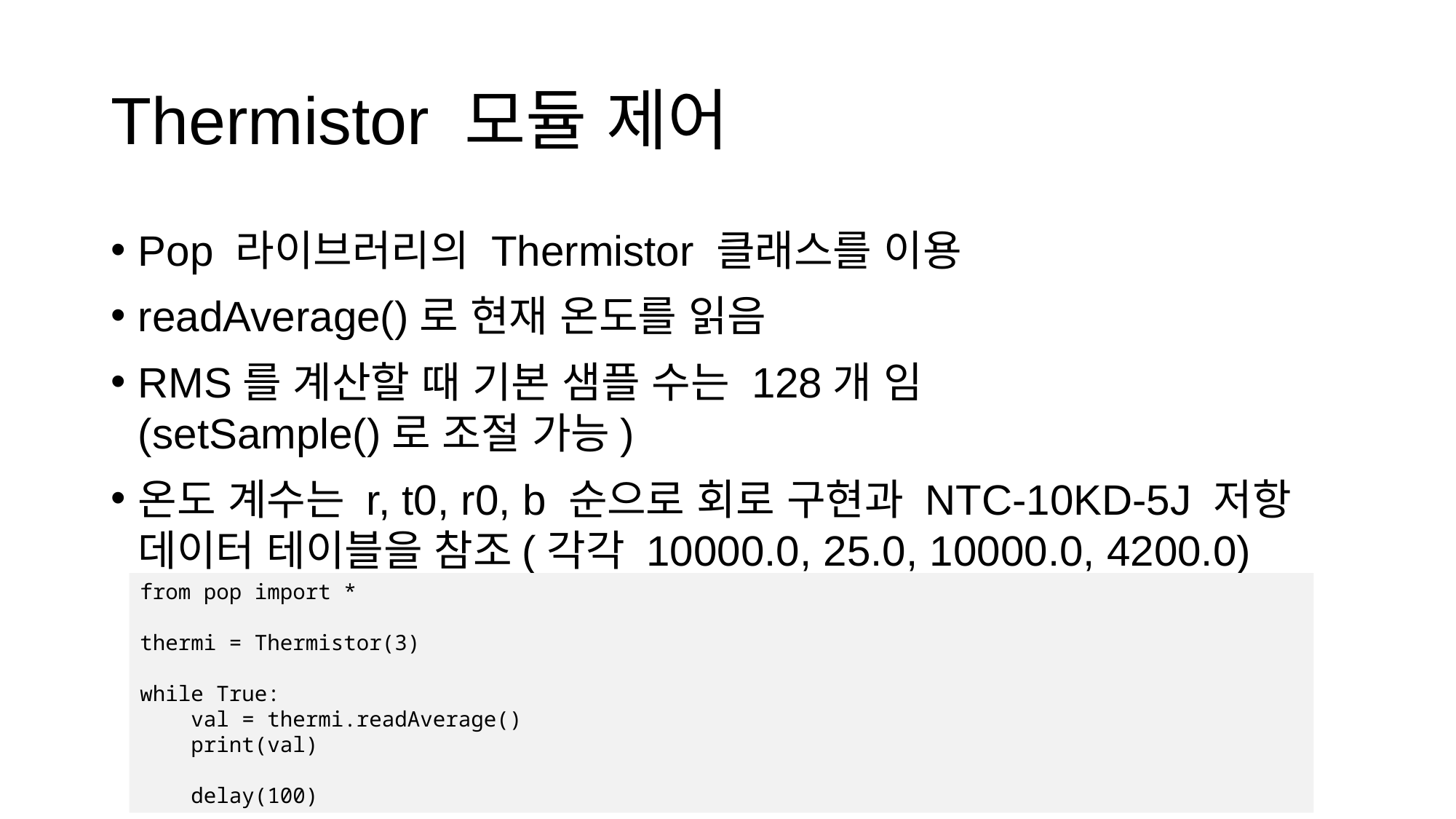

# Thermistor 모듈 제어
Pop 라이브러리의 Thermistor 클래스를 이용
readAverage()로 현재 온도를 읽음
RMS를 계산할 때 기본 샘플 수는 128개 임
(setSample()로 조절 가능)
온도 계수는 r, t0, r0, b 순으로 회로 구현과 NTC-10KD-5J 저항 데이터 테이블을 참조(각각 10000.0, 25.0, 10000.0, 4200.0)

from pop import *

thermi = Thermistor(3)

while True:
    val = thermi.readAverage()
    print(val)

    delay(100)